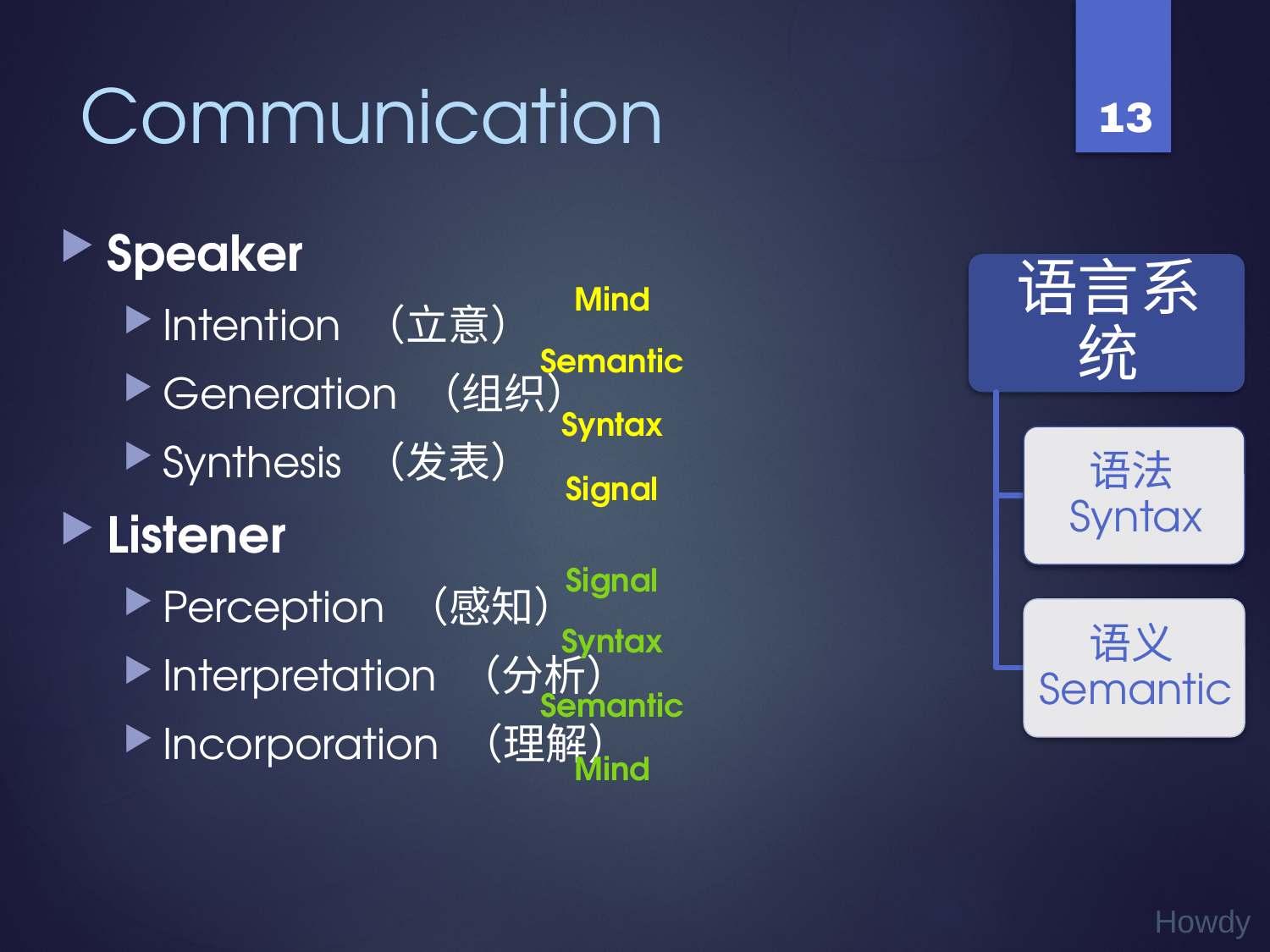

13
# Communication
Speaker
Intention （立意）
Generation （组织）
Synthesis （发表）
Listener
Perception （感知）
Interpretation （分析）
Incorporation （理解）

语言系统
语法Syntax
语义Semantic
Mind
Semantic
Syntax
Signal
Signal
Syntax
Semantic
Mind